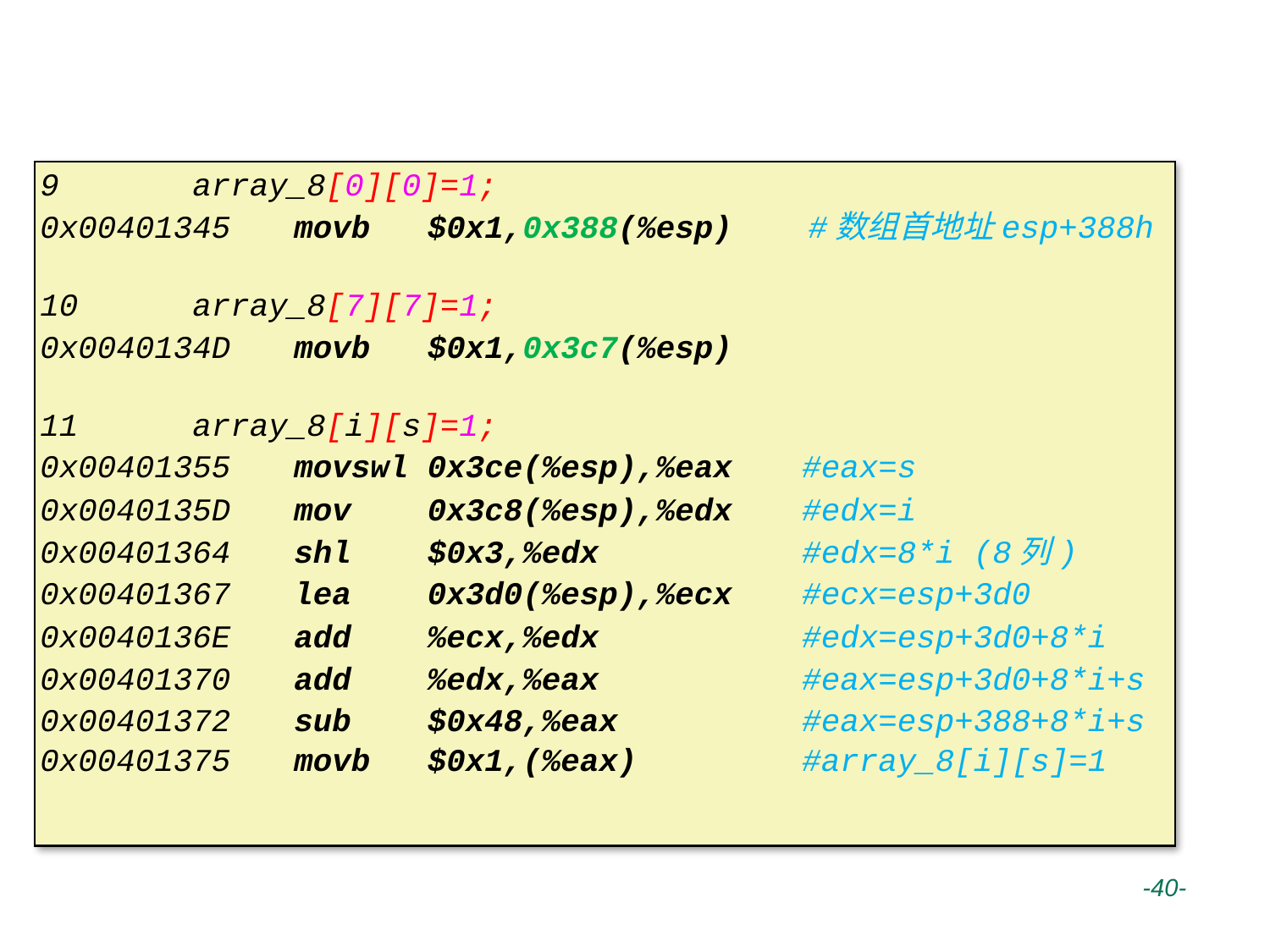

# 二维数组变量寻址方式
9       array_8[0][0]=1;
0x00401345	movb   $0x1,0x388(%esp)    #数组首地址esp+388h

10      array_8[7][7]=1;
0x0040134D	movb   $0x1,0x3c7(%esp)

11      array_8[i][s]=1;
0x00401355	movswl 0x3ce(%esp),%eax	#eax=s
0x0040135D	mov    0x3c8(%esp),%edx	#edx=i
0x00401364	shl    $0x3,%edx		#edx=8*i (8列)
0x00401367	lea    0x3d0(%esp),%ecx	#ecx=esp+3d0
0x0040136E	add    %ecx,%edx		#edx=esp+3d0+8*i
0x00401370	add    %edx,%eax		#eax=esp+3d0+8*i+s
0x00401372	sub    $0x48,%eax		#eax=esp+388+8*i+s
0x00401375	movb   $0x1,(%eax) 		#array_8[i][s]=1
 -40-